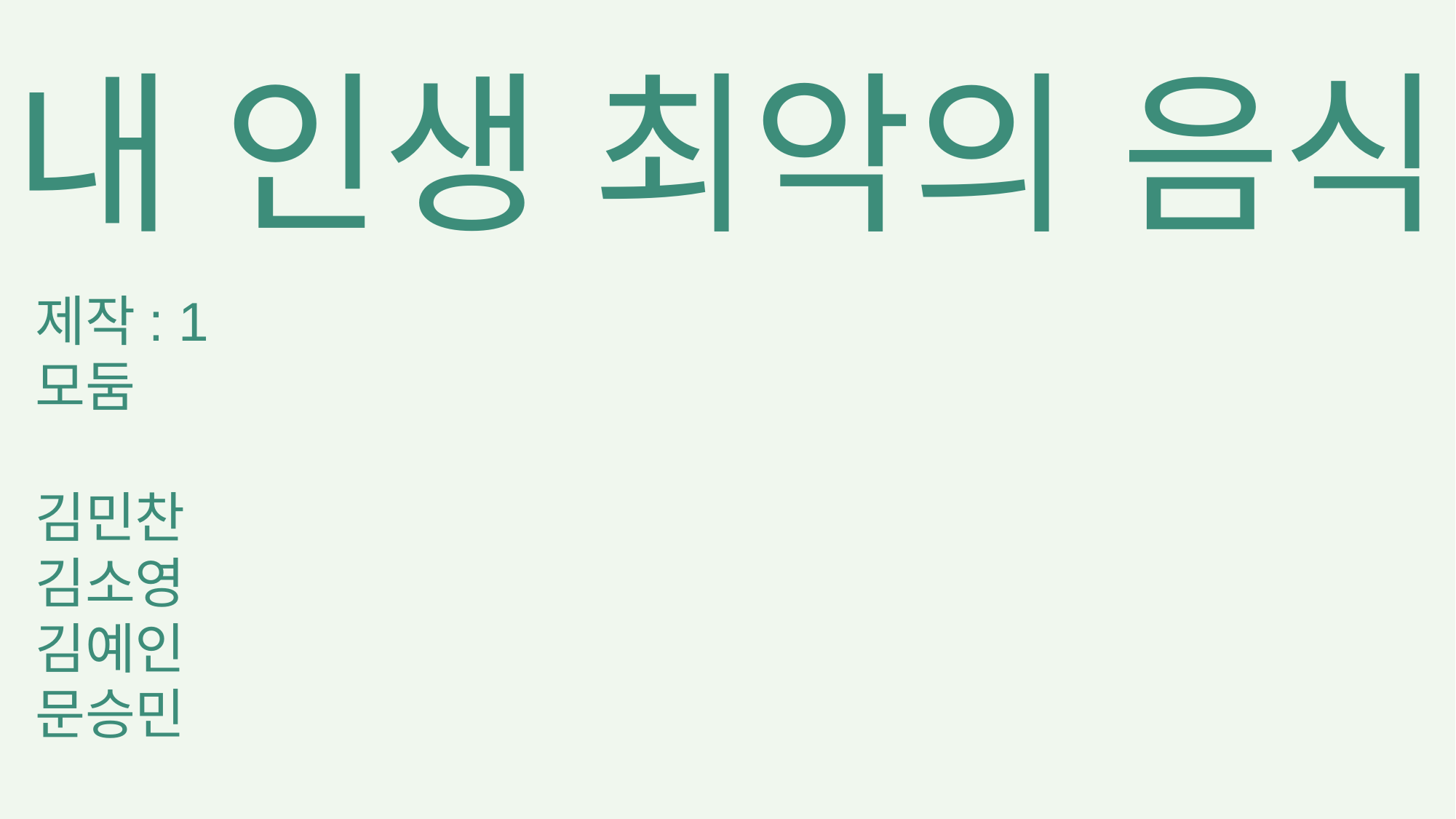

내 인생 최악의 음식
제작: 1모둠
김민찬
김소영
김예인
문승민